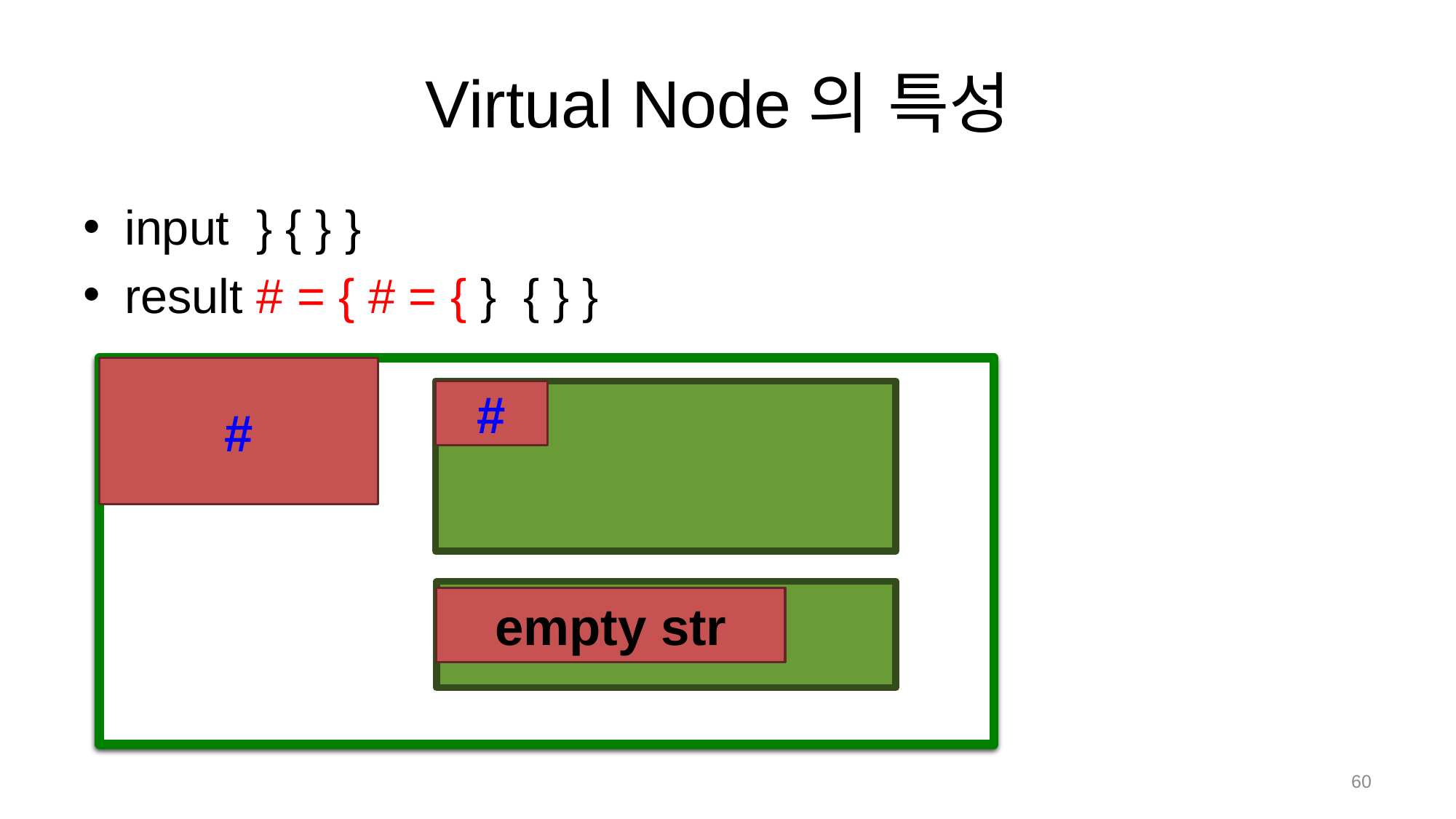

# Virtual Node의 특성
input  } { } }
result # = { # = { }  { } }

#
#

empty str
60